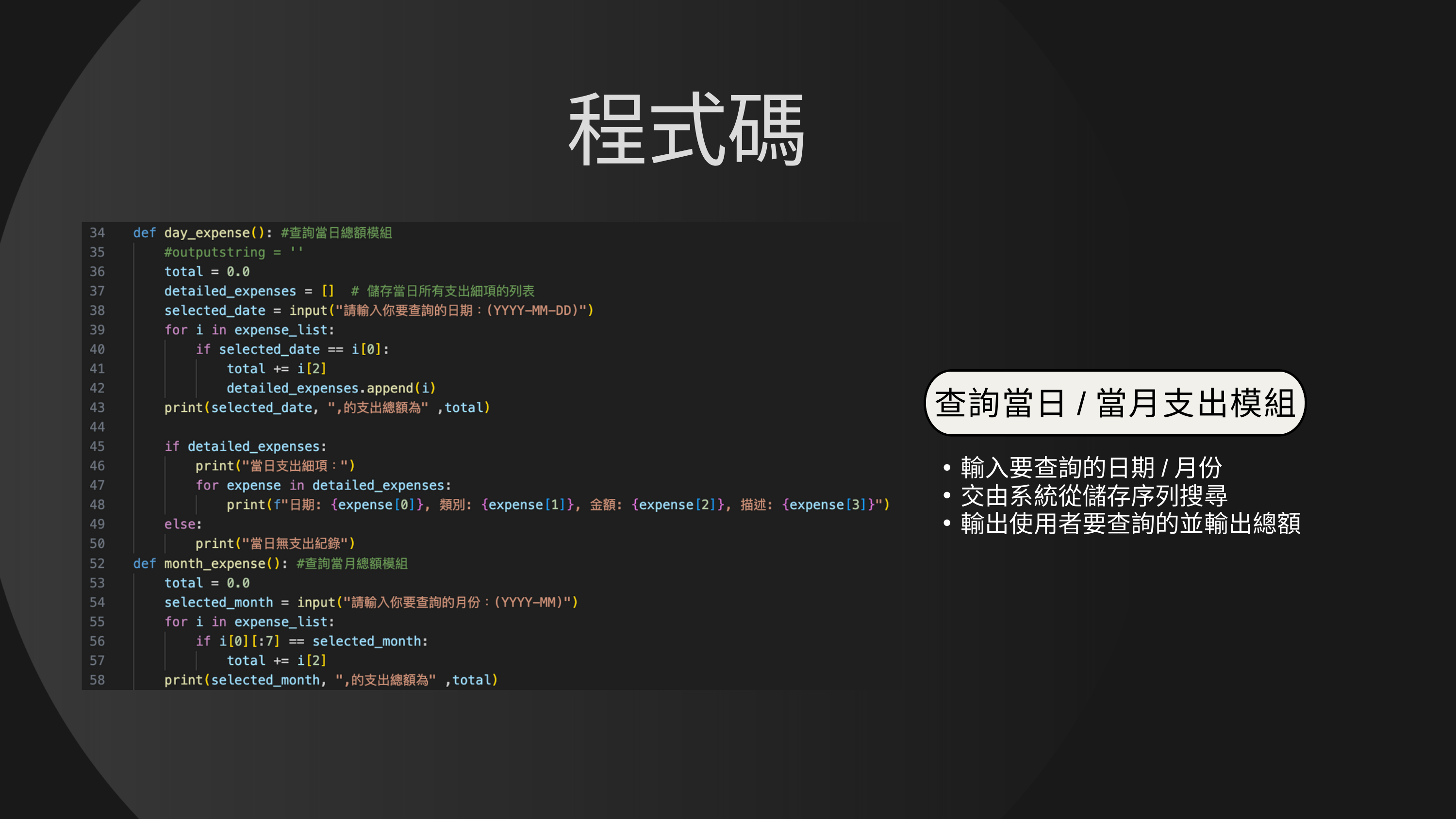

程式碼

查詢當日/當月支出模組
輸入要查詢的日期/月份
交由系統從儲存序列搜尋
輸出使用者要查詢的並輸出總額